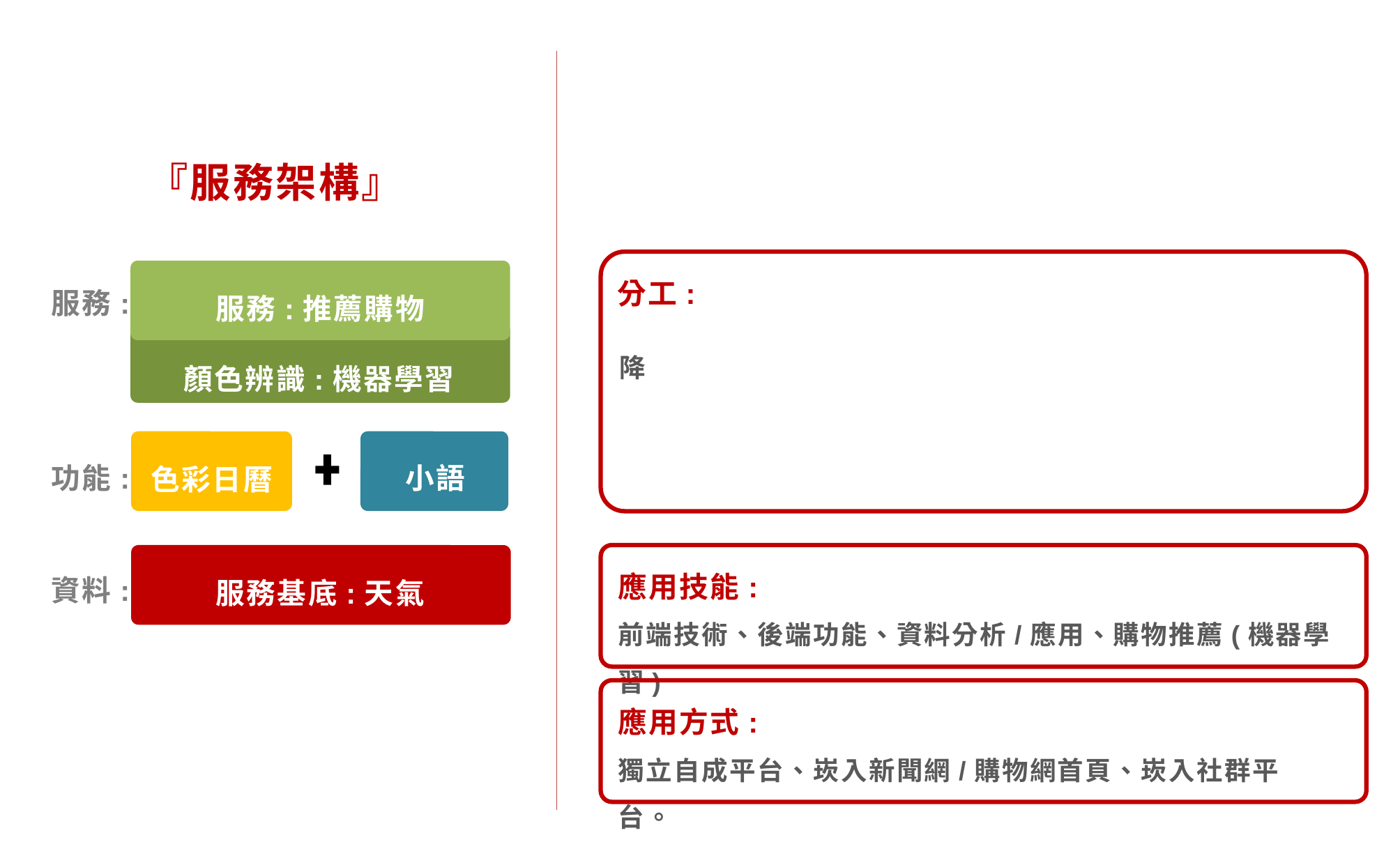

『服務架構』

服務:推薦購物
服務:

顏色辨識:機器學習

小語

色彩日曆

功能:

服務基底:天氣數據
資料:

分工:
降

應用技能:
前端技術、後端功能、資料分析/應用、購物推薦(機器學習)

應用方式:
獨立自成平台、崁入新聞網/購物網首頁、崁入社群平台。